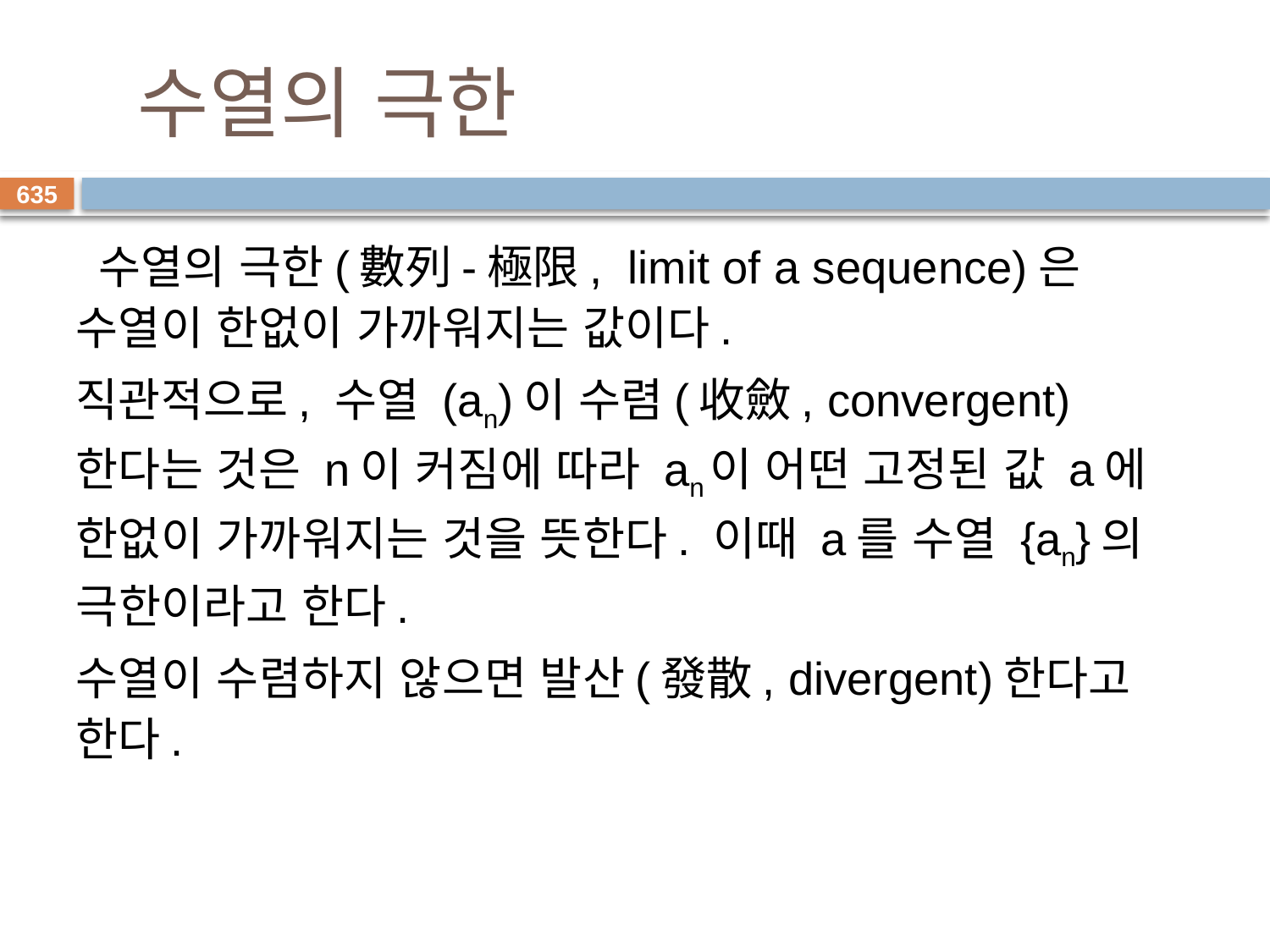

# 수열의 극한
635
 수열의 극한(數列-極限,  limit of a sequence)은 수열이 한없이 가까워지는 값이다.
직관적으로, 수열 (an)이 수렴(收斂, convergent)한다는 것은 n이 커짐에 따라 an이 어떤 고정된 값 a에 한없이 가까워지는 것을 뜻한다. 이때 a를 수열 {an}의 극한이라고 한다.
수열이 수렴하지 않으면 발산(發散, divergent)한다고 한다.